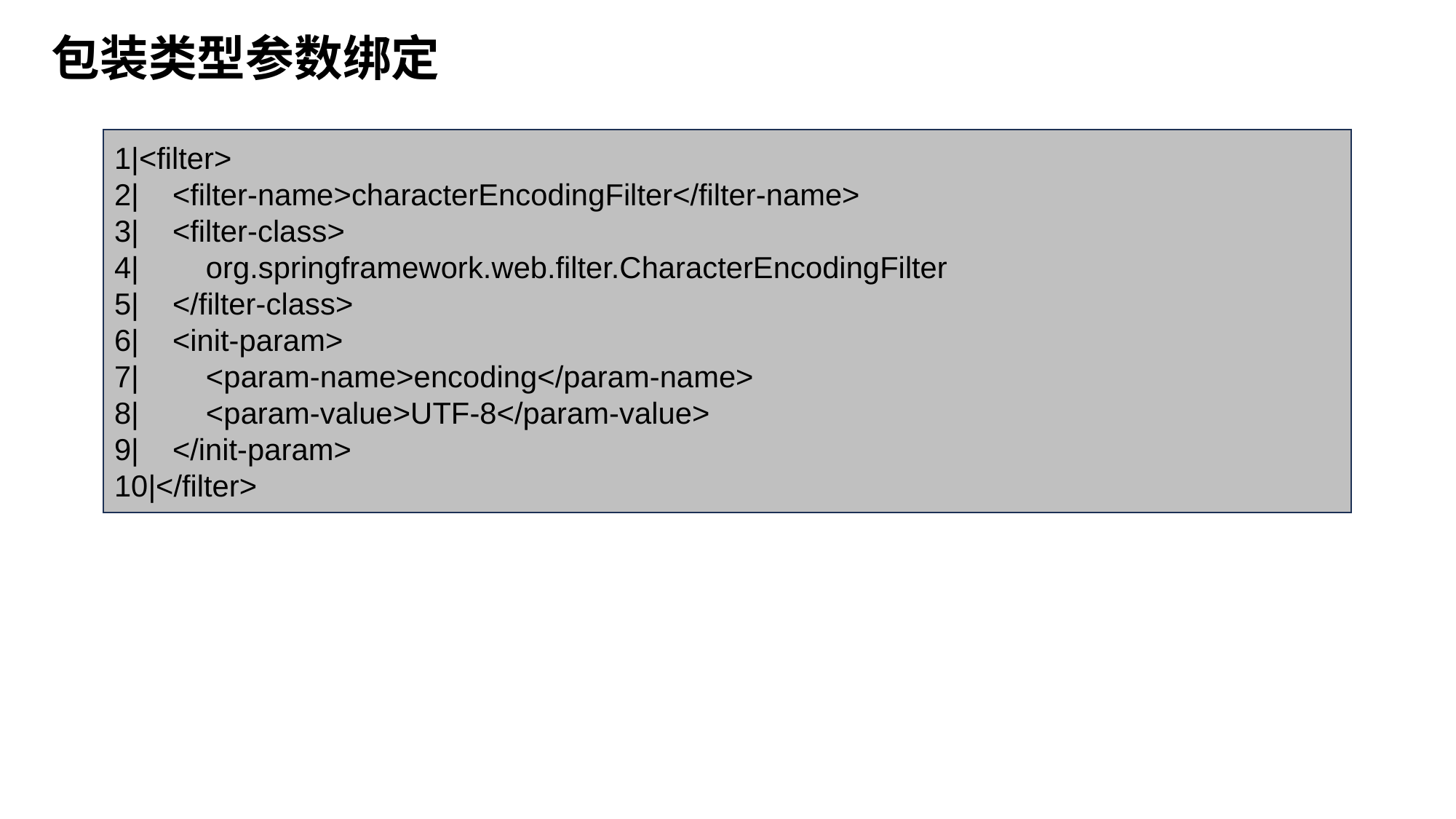

包装类型参数绑定
1|<filter>
2|    <filter-name>characterEncodingFilter</filter-name>
3|    <filter-class>
4|        org.springframework.web.filter.CharacterEncodingFilter
5|    </filter-class>
6|    <init-param>
7|        <param-name>encoding</param-name>
8|        <param-value>UTF-8</param-value>
9|    </init-param>
10|</filter>